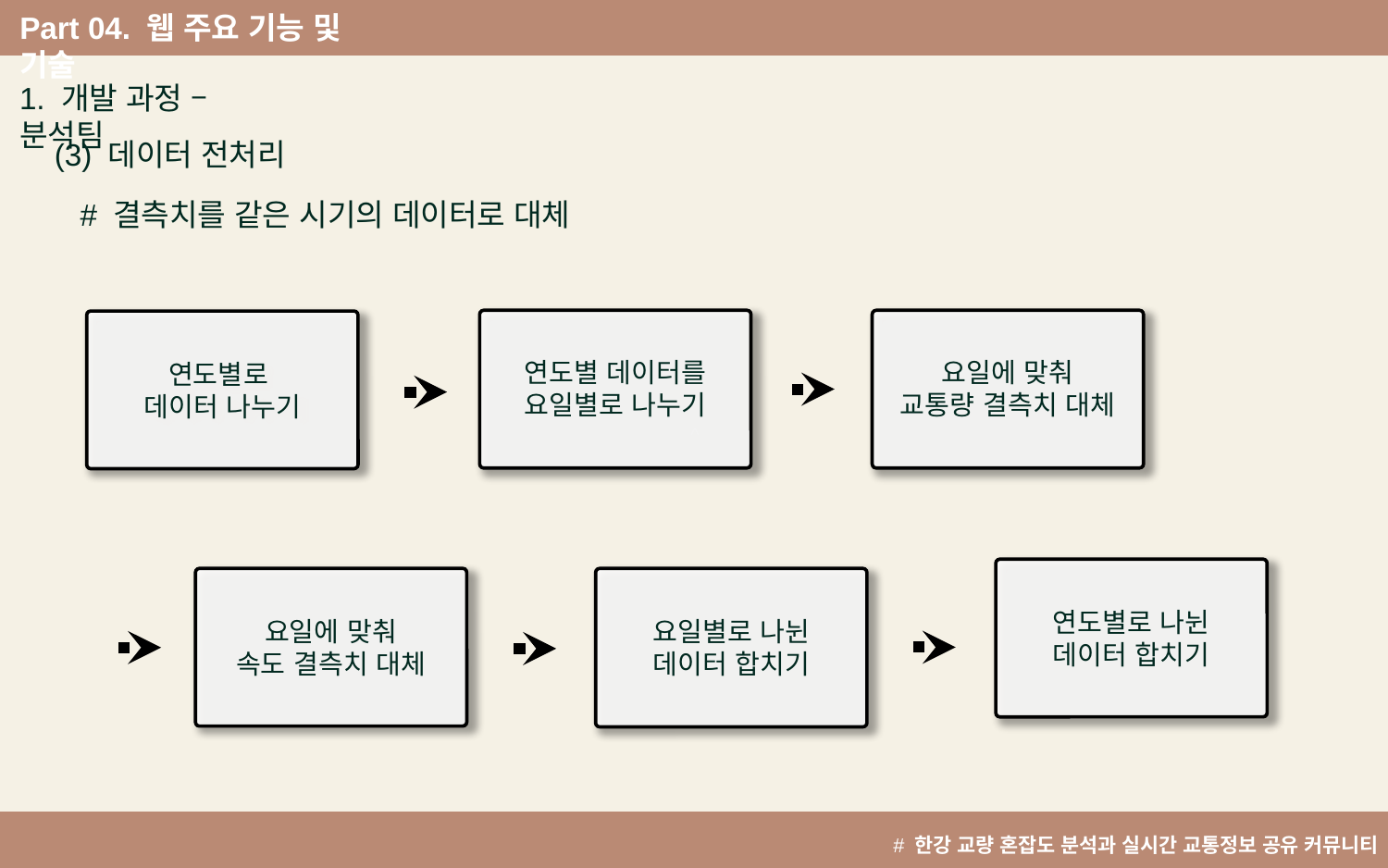

Part 04. 웹 주요 기능 및 기술
^
1. 개발 과정 – 분석팀
(3) 데이터 전처리
# 결측치를 같은 시기의 데이터로 대체

연도별 데이터를 요일별로 나누기

요일에 맞춰
교통량 결측치 대체
연도별로
데이터 나누기

연도별로 나뉜
데이터 합치기

요일에 맞춰
속도 결측치 대체

요일별로 나뉜
데이터 합치기
# 한강 교량 혼잡도 분석과 실시간 교통정보 공유 커뮤니티 개발